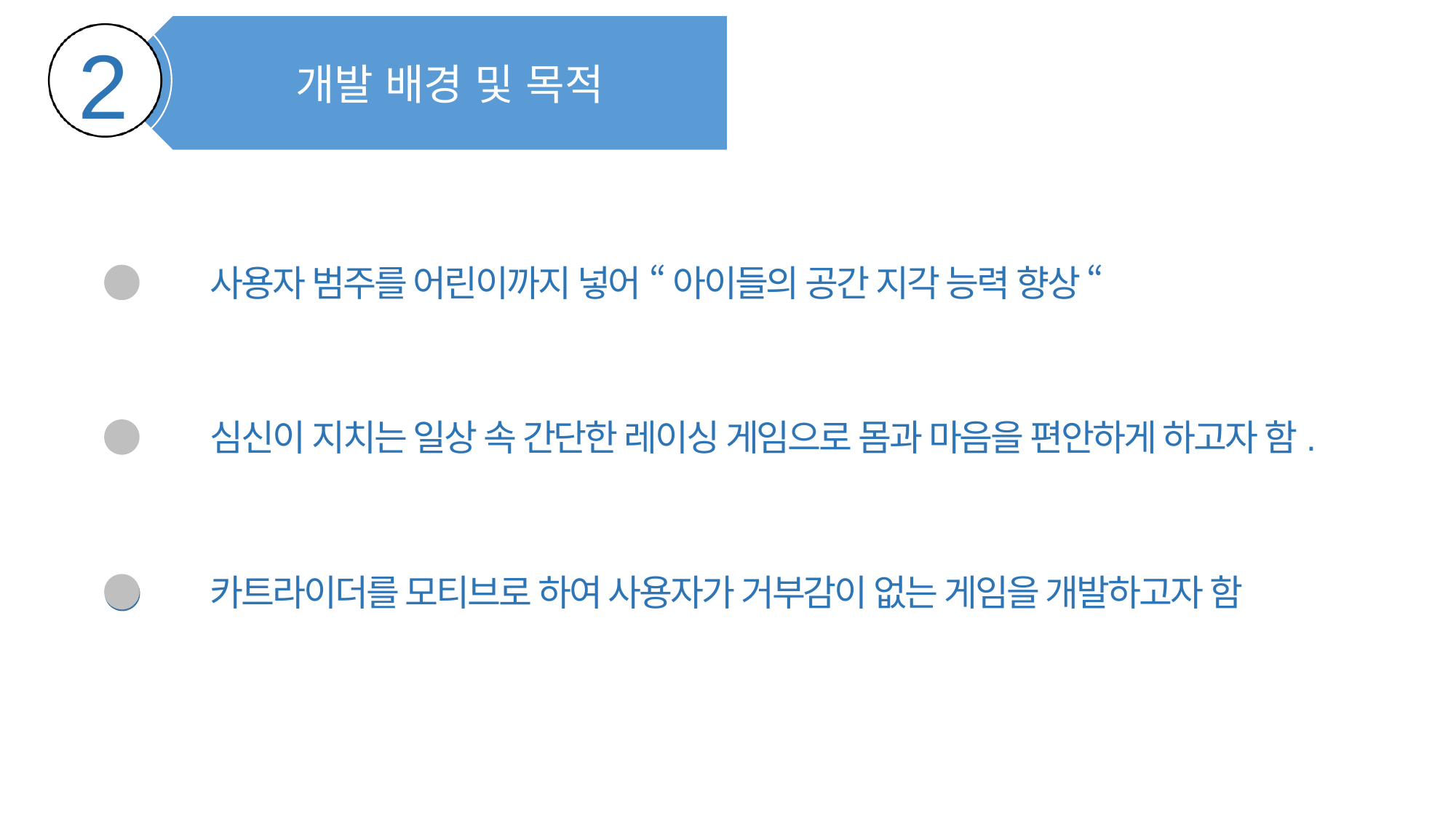

개발 배경 및 목적
2
사용자 범주를 어린이까지 넣어 “ 아이들의 공간 지각 능력 향상 “

심신이 지치는 일상 속 간단한 레이싱 게임으로 몸과 마음을 편안하게 하고자 함.

카트라이더를 모티브로 하여 사용자가 거부감이 없는 게임을 개발하고자 함